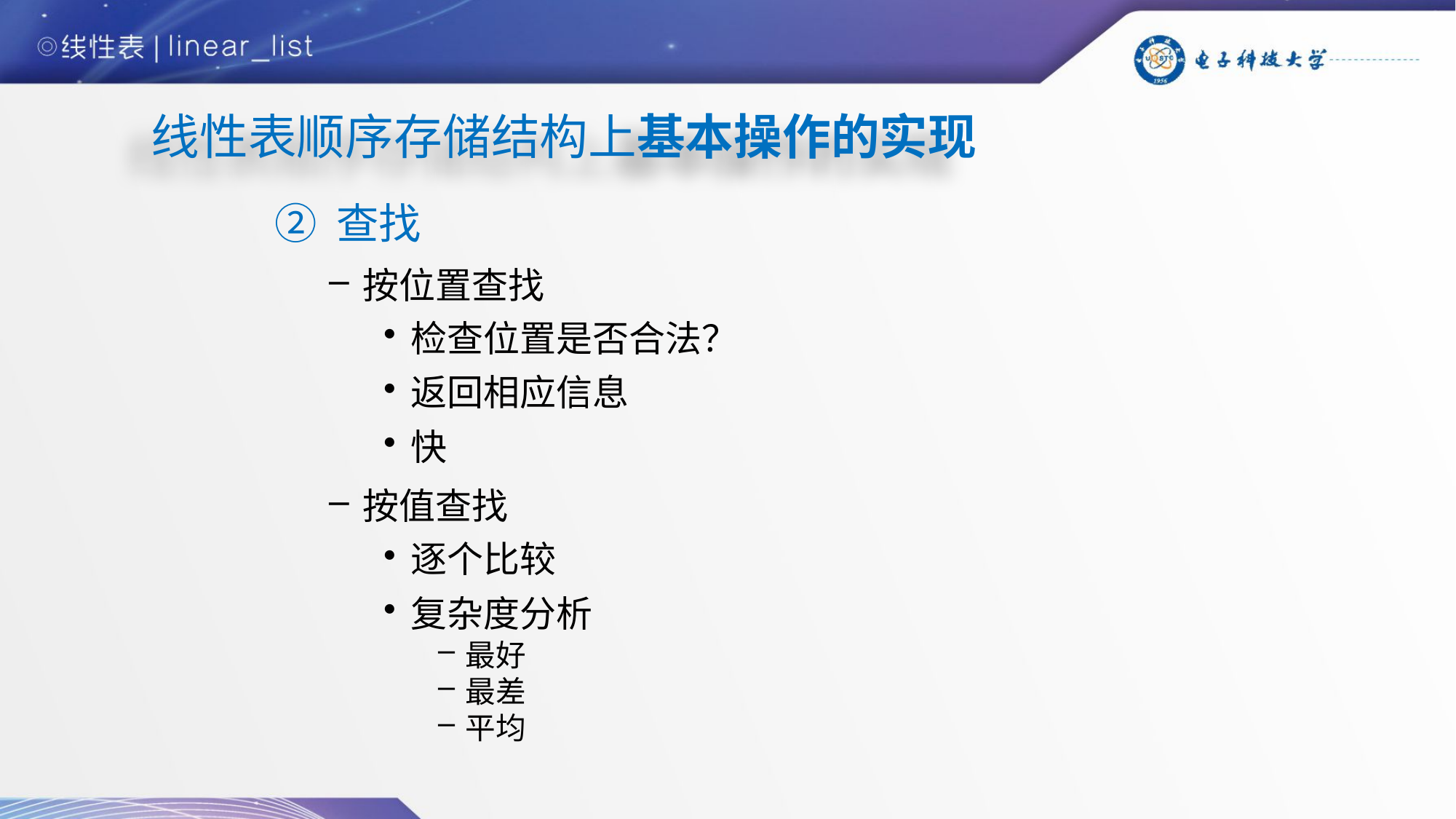

线性表顺序存储结构上基本操作的实现
② 查找
按位置查找
检查位置是否合法？
返回相应信息
快
按值查找
逐个比较
复杂度分析
最好
最差
平均